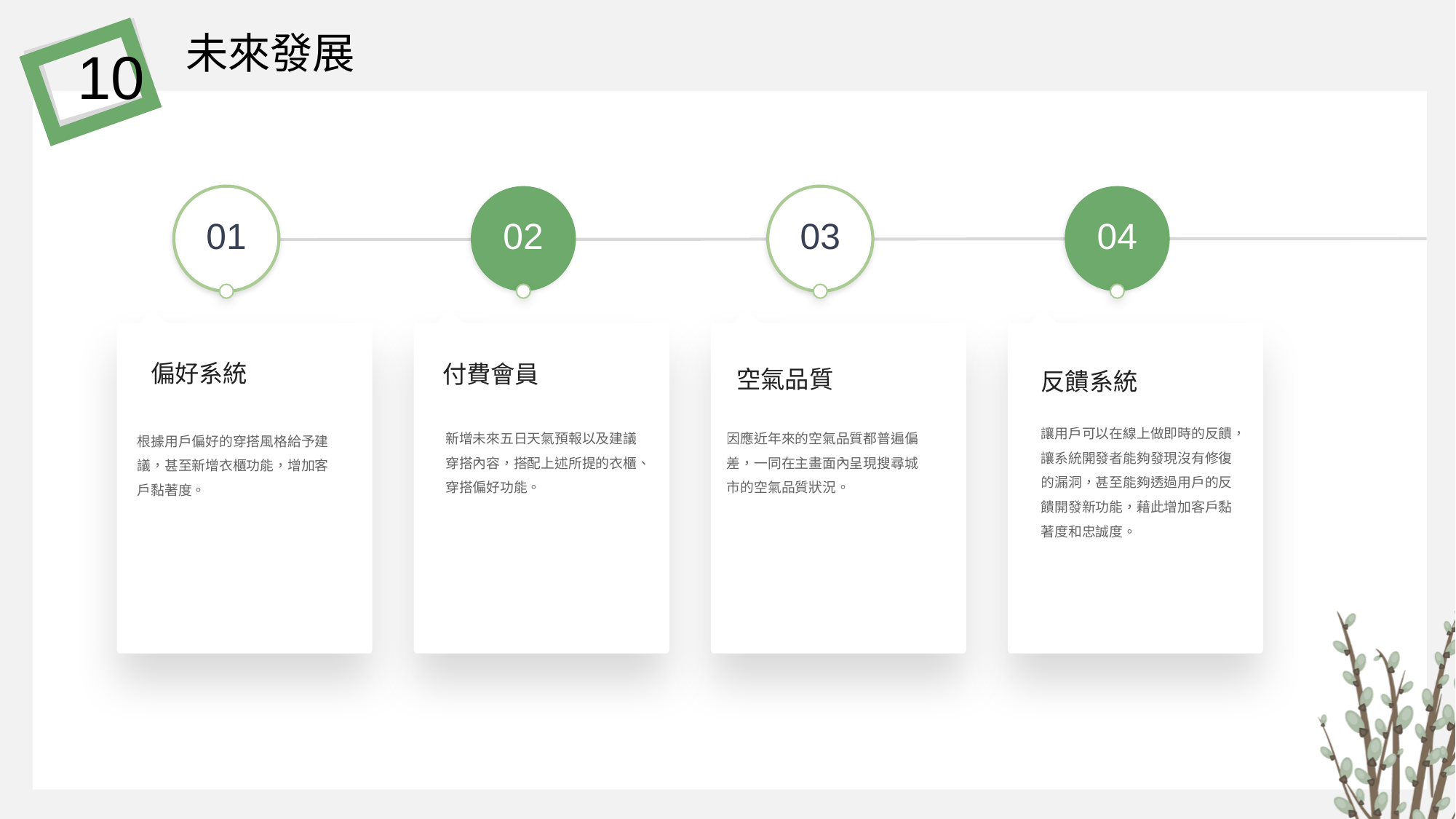

未來發展
10
01
02
03
04

偏好系統
根據用戶偏好的穿搭風格給予建議，甚至新增衣櫃功能，增加客戶黏著度。

付費會員
新增未來五日天氣預報以及建議穿搭內容，搭配上述所提的衣櫃、穿搭偏好功能。

空氣品質
因應近年來的空氣品質都普遍偏差，一同在主畫面內呈現搜尋城市的空氣品質狀況。

反饋系統
讓用戶可以在線上做即時的反饋，讓系統開發者能夠發現沒有修復的漏洞，甚至能夠透過用戶的反饋開發新功能，藉此增加客戶黏著度和忠誠度。